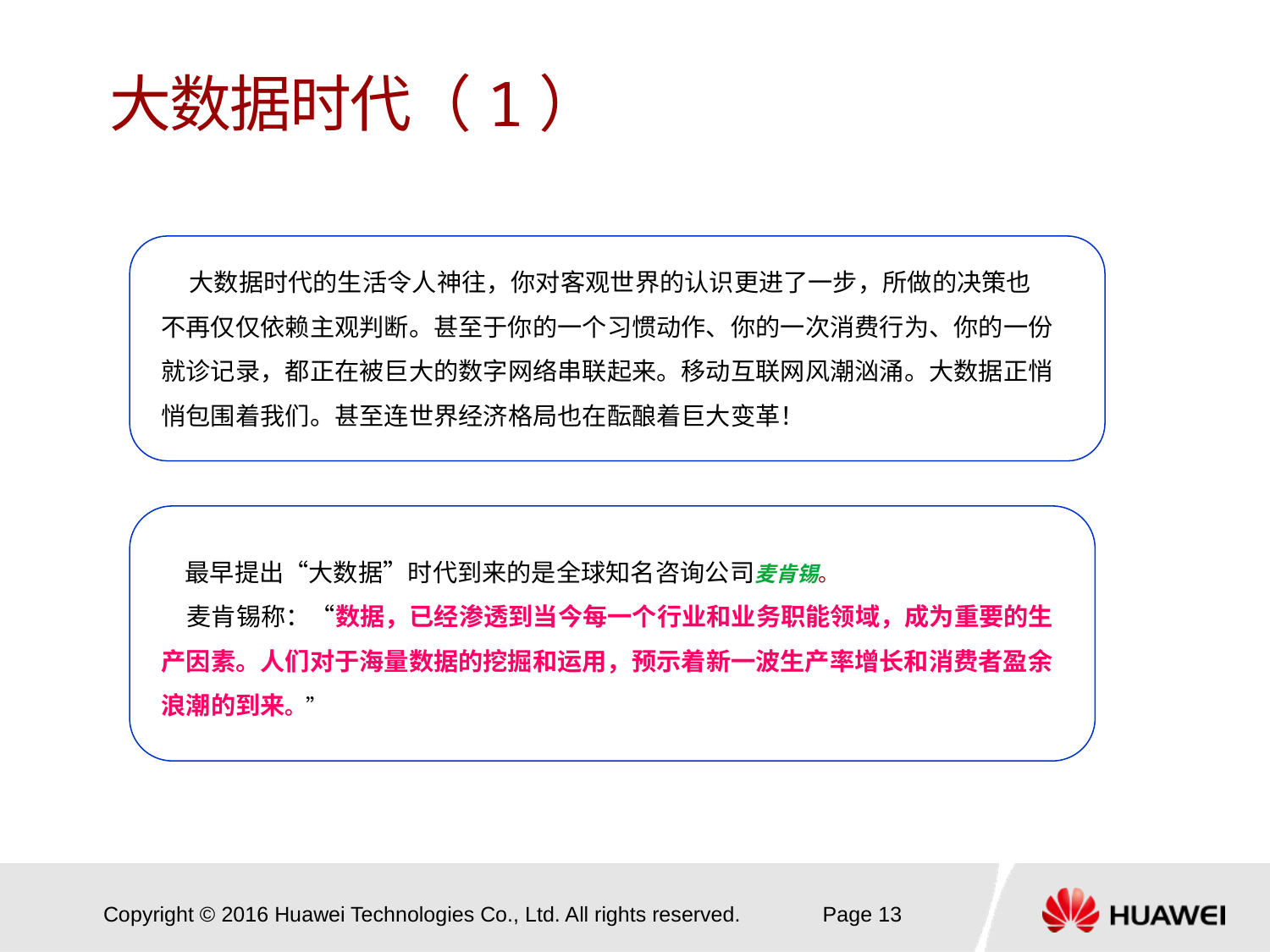

大数据时代（1）

    大数据时代的生活令人神往，你对客观世界的认识更进了一步，所做的决策也不再仅仅依赖主观判断。甚至于你的一个习惯动作、你的一次消费行为、你的一份就诊记录，都正在被巨大的数字网络串联起来。移动互联网风潮汹涌。大数据正悄悄包围着我们。甚至连世界经济格局也在酝酿着巨大变革！

    最早提出“大数据”时代到来的是全球知名咨询公司麦肯锡。
    麦肯锡称：“数据，已经渗透到当今每一个行业和业务职能领域，成为重要的生产因素。人们对于海量数据的挖掘和运用，预示着新一波生产率增长和消费者盈余浪潮的到来。”